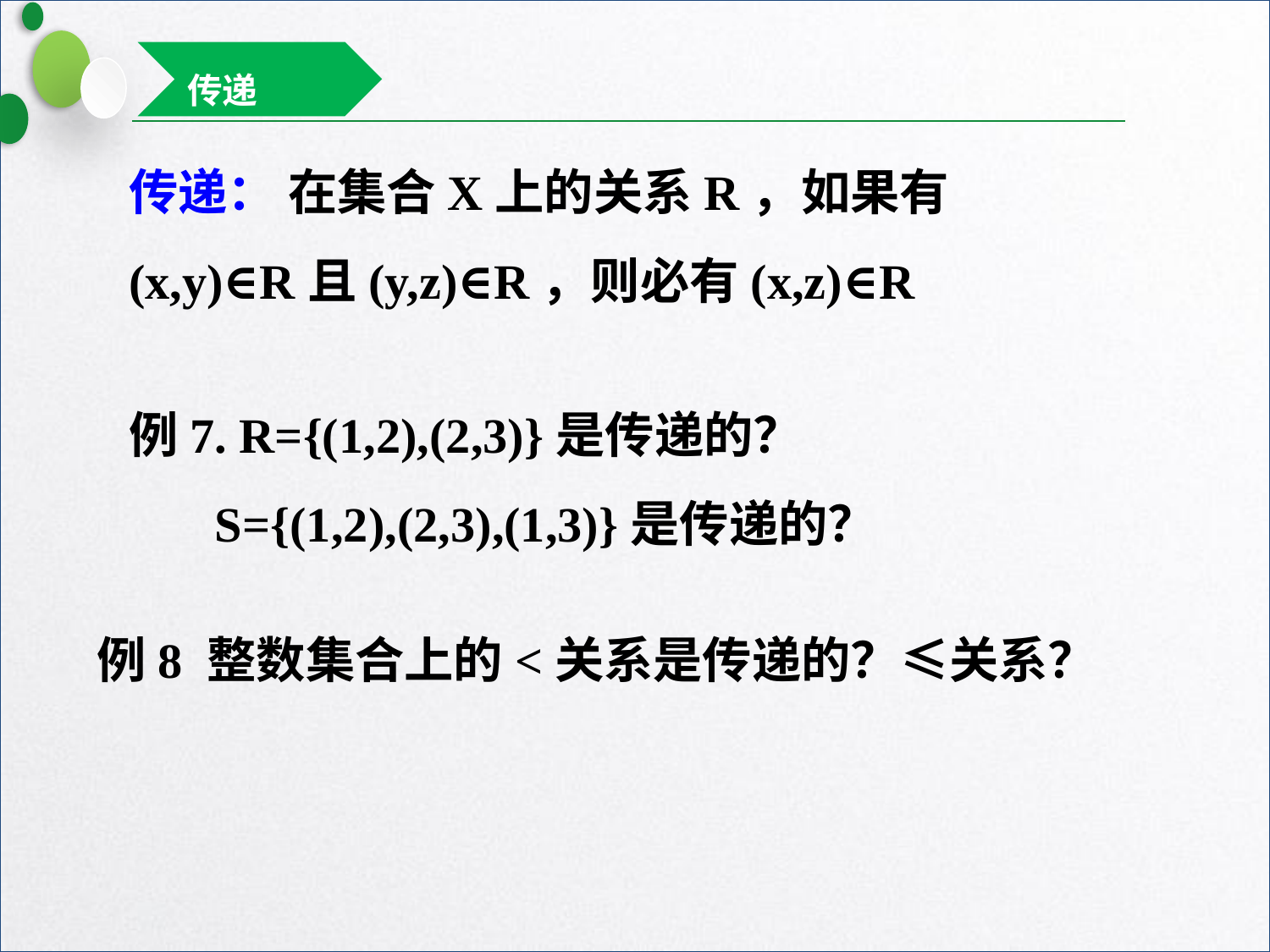

传递
传递： 在集合X上的关系R，如果有
(x,y)∈R且(y,z)∈R，则必有(x,z)∈R
例7. R={(1,2),(2,3)}是传递的？
       S={(1,2),(2,3),(1,3)}是传递的？

例8 整数集合上的<关系是传递的？≤关系？